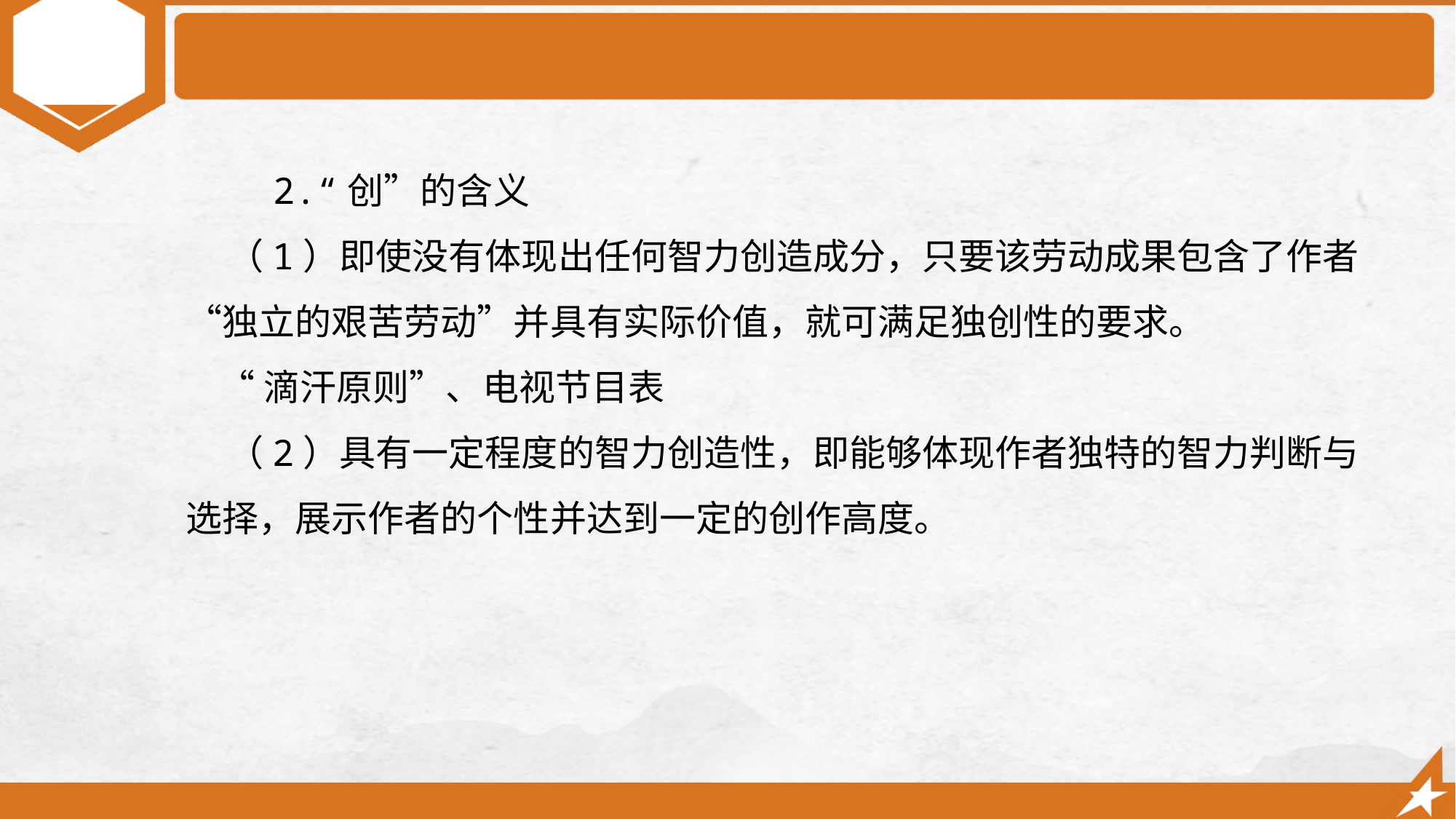

2.“创”的含义
    （1）即使没有体现出任何智力创造成分，只要该劳动成果包含了作者“独立的艰苦劳动”并具有实际价值，就可满足独创性的要求。
    “滴汗原则”、电视节目表
    （2）具有一定程度的智力创造性，即能够体现作者独特的智力判断与选择，展示作者的个性并达到一定的创作高度。